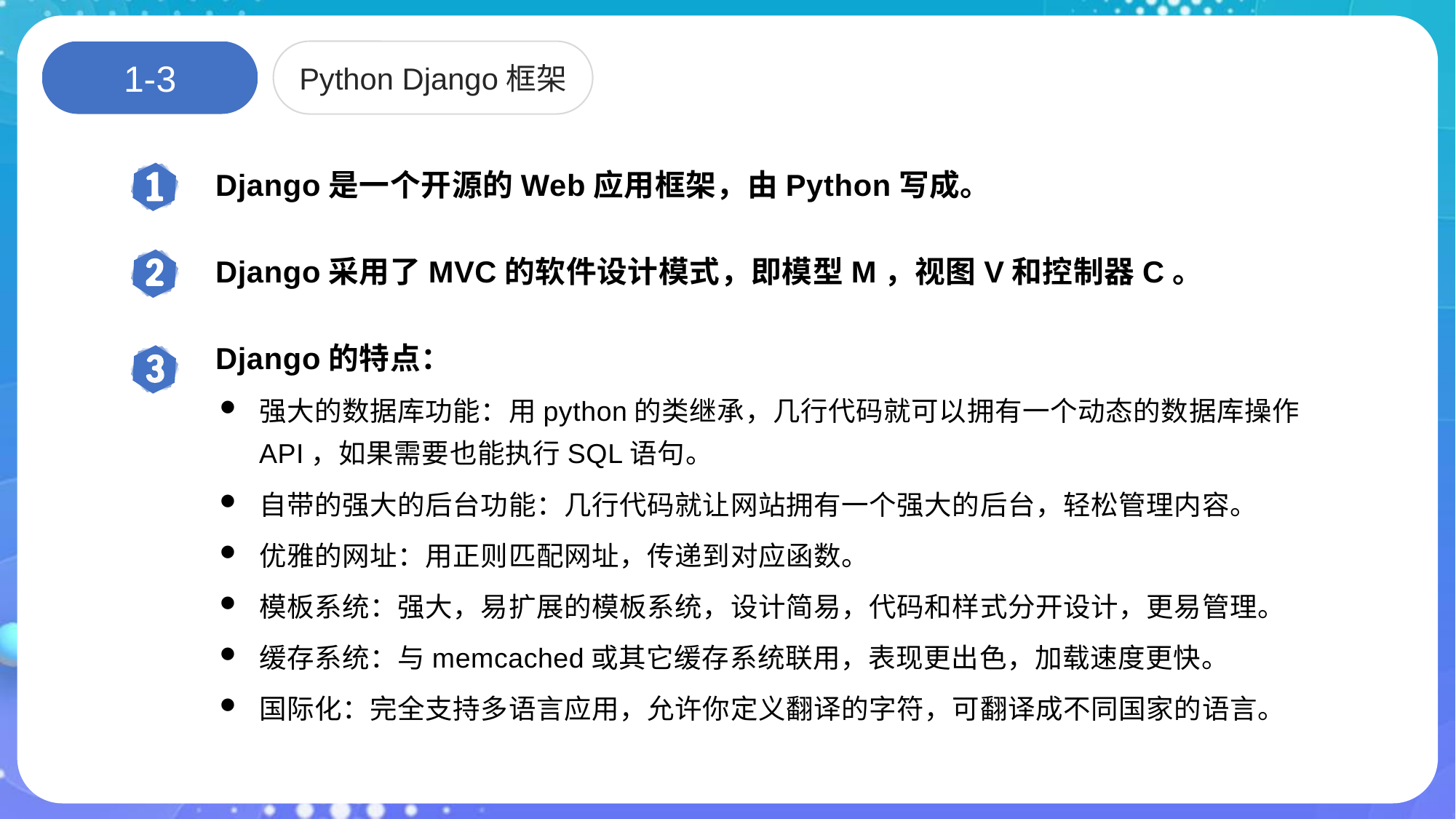

1-3
Python Django框架
Django是一个开源的Web应用框架，由Python写成。
Django采用了MVC的软件设计模式，即模型M，视图V和控制器C。
Django的特点：
强大的数据库功能：用python的类继承，几行代码就可以拥有一个动态的数据库操作API，如果需要也能执行SQL语句。
自带的强大的后台功能：几行代码就让网站拥有一个强大的后台，轻松管理内容。
优雅的网址：用正则匹配网址，传递到对应函数。
模板系统：强大，易扩展的模板系统，设计简易，代码和样式分开设计，更易管理。
缓存系统：与memcached或其它缓存系统联用，表现更出色，加载速度更快。
国际化：完全支持多语言应用，允许你定义翻译的字符，可翻译成不同国家的语言。